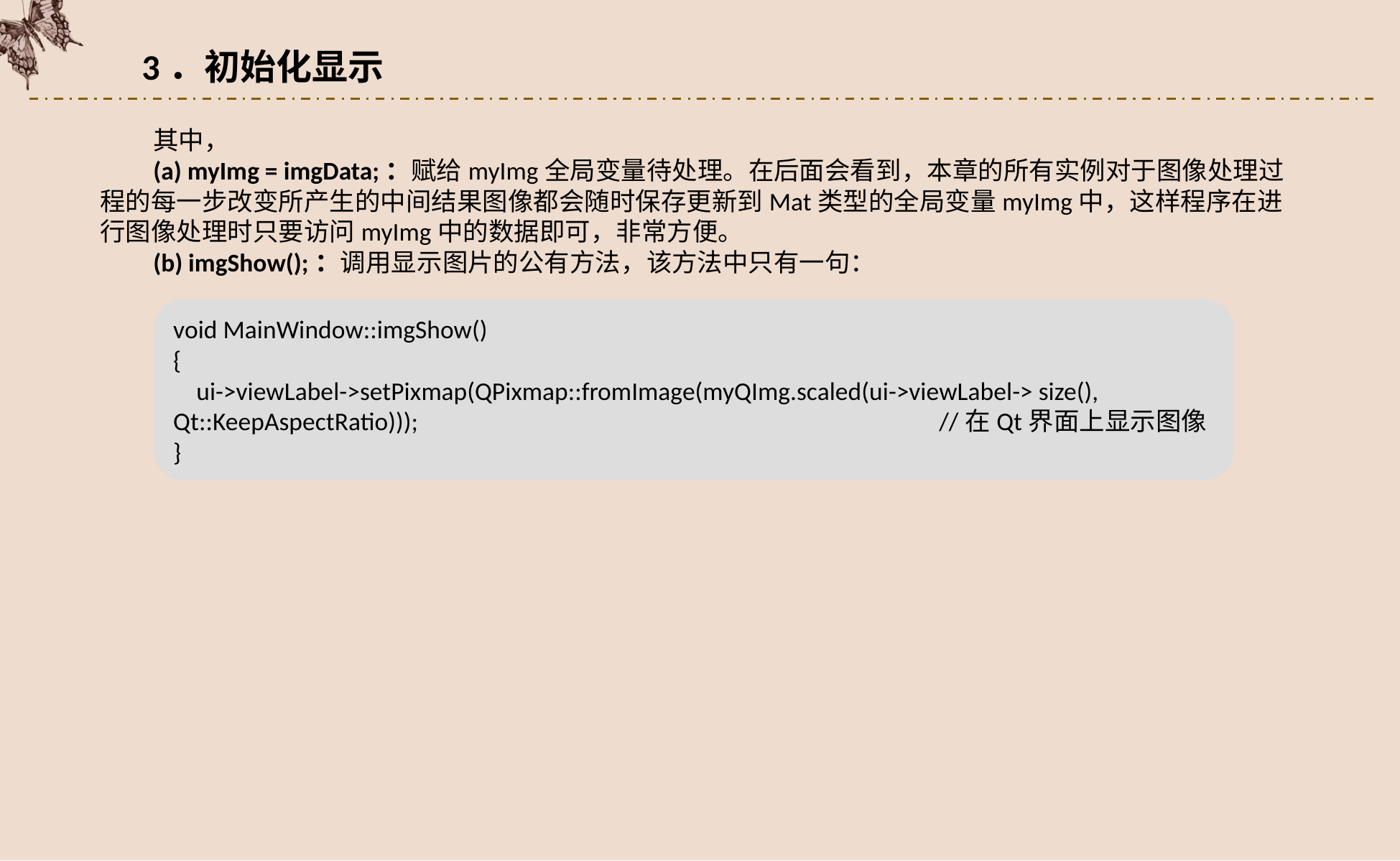

3．初始化显示
其中，
(a) myImg = imgData;：赋给myImg全局变量待处理。在后面会看到，本章的所有实例对于图像处理过程的每一步改变所产生的中间结果图像都会随时保存更新到Mat类型的全局变量myImg中，这样程序在进行图像处理时只要访问myImg中的数据即可，非常方便。
(b) imgShow();：调用显示图片的公有方法，该方法中只有一句：
void MainWindow::imgShow()
{
    ui->viewLabel->setPixmap(QPixmap::fromImage(myQImg.scaled(ui->viewLabel-> size(), Qt::KeepAspectRatio)));					  //在Qt界面上显示图像
}